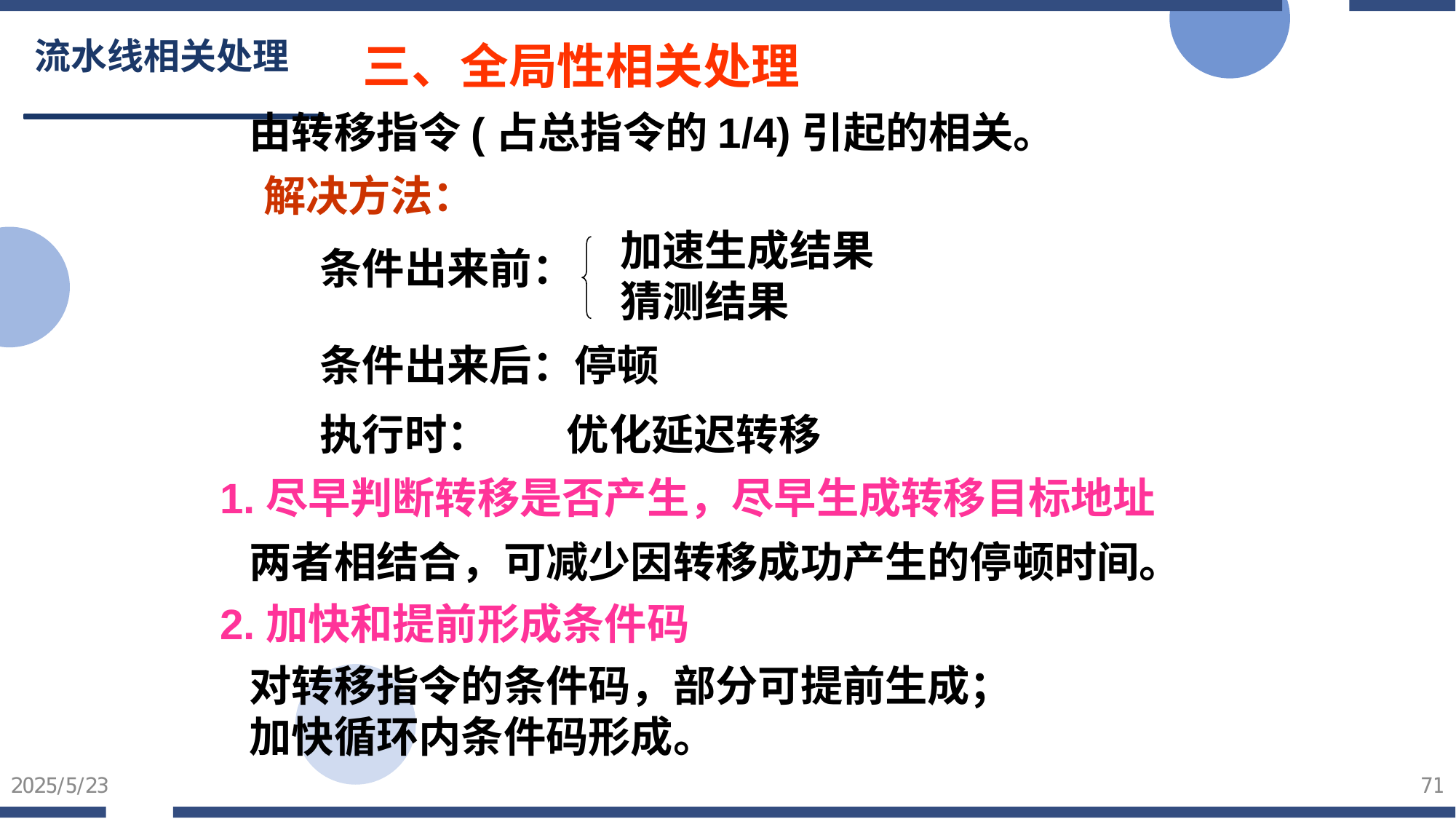

三、全局性相关处理
# 流水线相关处理
  由转移指令(占总指令的1/4)引起的相关。
解决方法：
加速生成结果
猜测结果

条件出来前：
条件出来后：停顿
执行时：        优化延迟转移
1.尽早判断转移是否产生，尽早生成转移目标地址
  两者相结合，可减少因转移成功产生的停顿时间。
2.加快和提前形成条件码
  对转移指令的条件码，部分可提前生成；
  加快循环内条件码形成。
2025/5/23
71